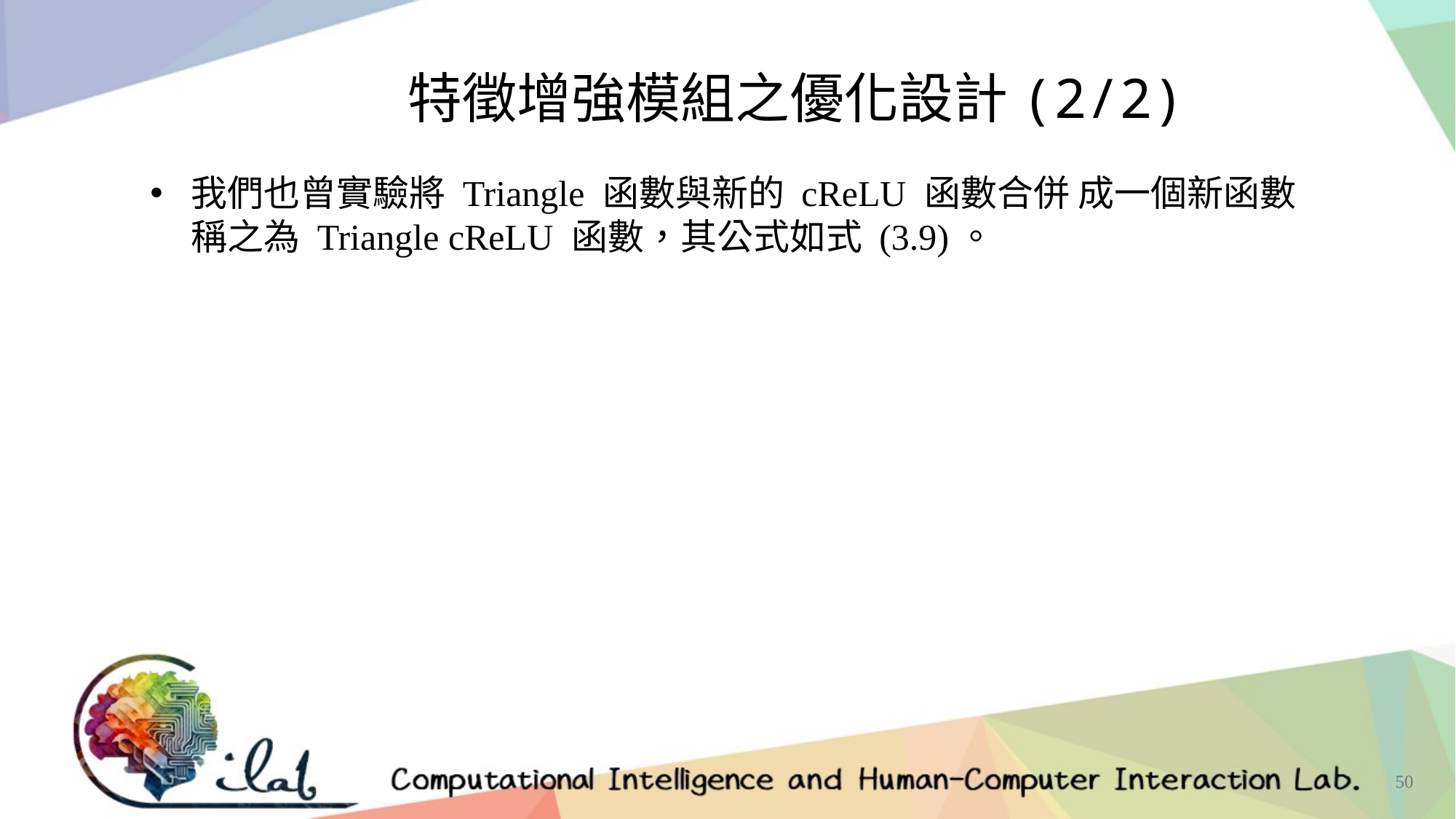

特徵增強模組之優化設計(2/2)
我們也曾實驗將 Triangle 函數與新的 cReLU 函數合併 成一個新函數稱之為 Triangle cReLU 函數，其公式如式 (3.9)。
50